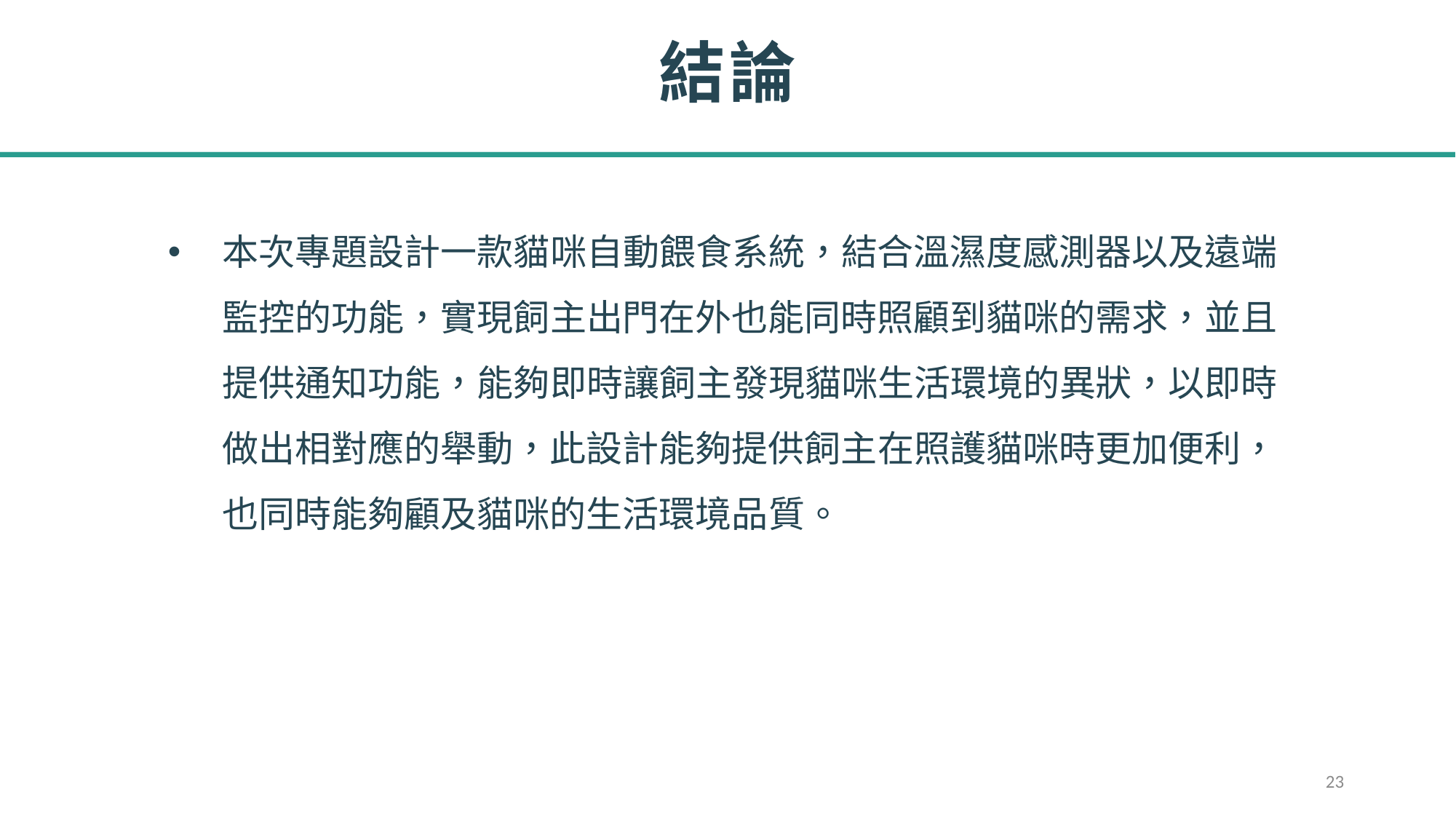

# 結論
本次專題設計一款貓咪自動餵食系統，結合溫濕度感測器以及遠端監控的功能，實現飼主出門在外也能同時照顧到貓咪的需求，並且提供通知功能，能夠即時讓飼主發現貓咪生活環境的異狀，以即時做出相對應的舉動，此設計能夠提供飼主在照護貓咪時更加便利，也同時能夠顧及貓咪的生活環境品質。
23